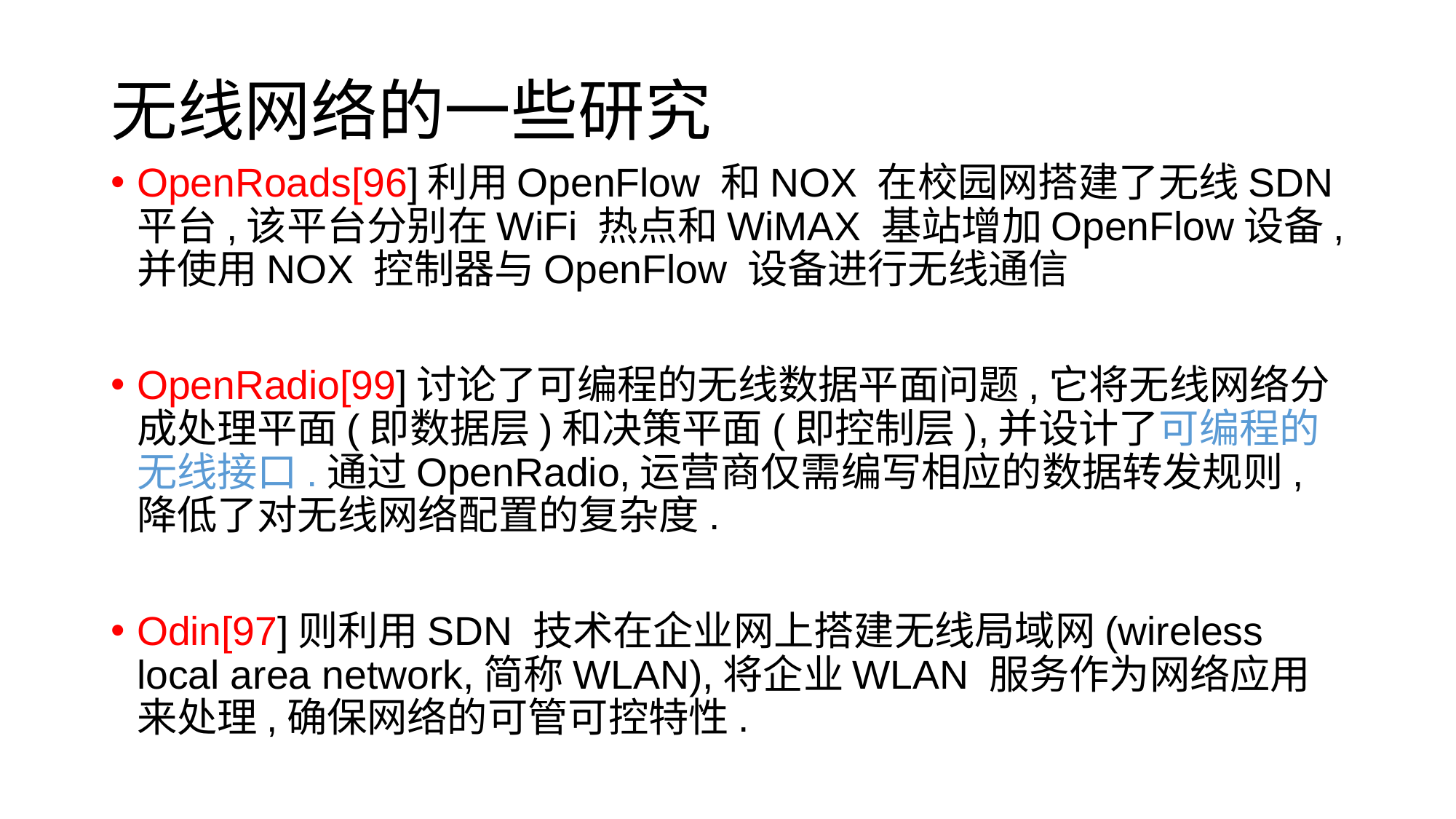

# 无线网络的一些研究
OpenRoads[96]利用OpenFlow 和NOX 在校园网搭建了无线SDN 平台,该平台分别在WiFi 热点和WiMAX 基站增加OpenFlow设备,并使用NOX 控制器与OpenFlow 设备进行无线通信

OpenRadio[99]讨论了可编程的无线数据平面问题,它将无线网络分成处理平面(即数据层)和决策平面(即控制层),并设计了可编程的无线接口.通过OpenRadio,运营商仅需编写相应的数据转发规则,降低了对无线网络配置的复杂度.

Odin[97]则利用SDN 技术在企业网上搭建无线局域网(wireless local area network,简称WLAN),将企业WLAN 服务作为网络应用来处理,确保网络的可管可控特性.